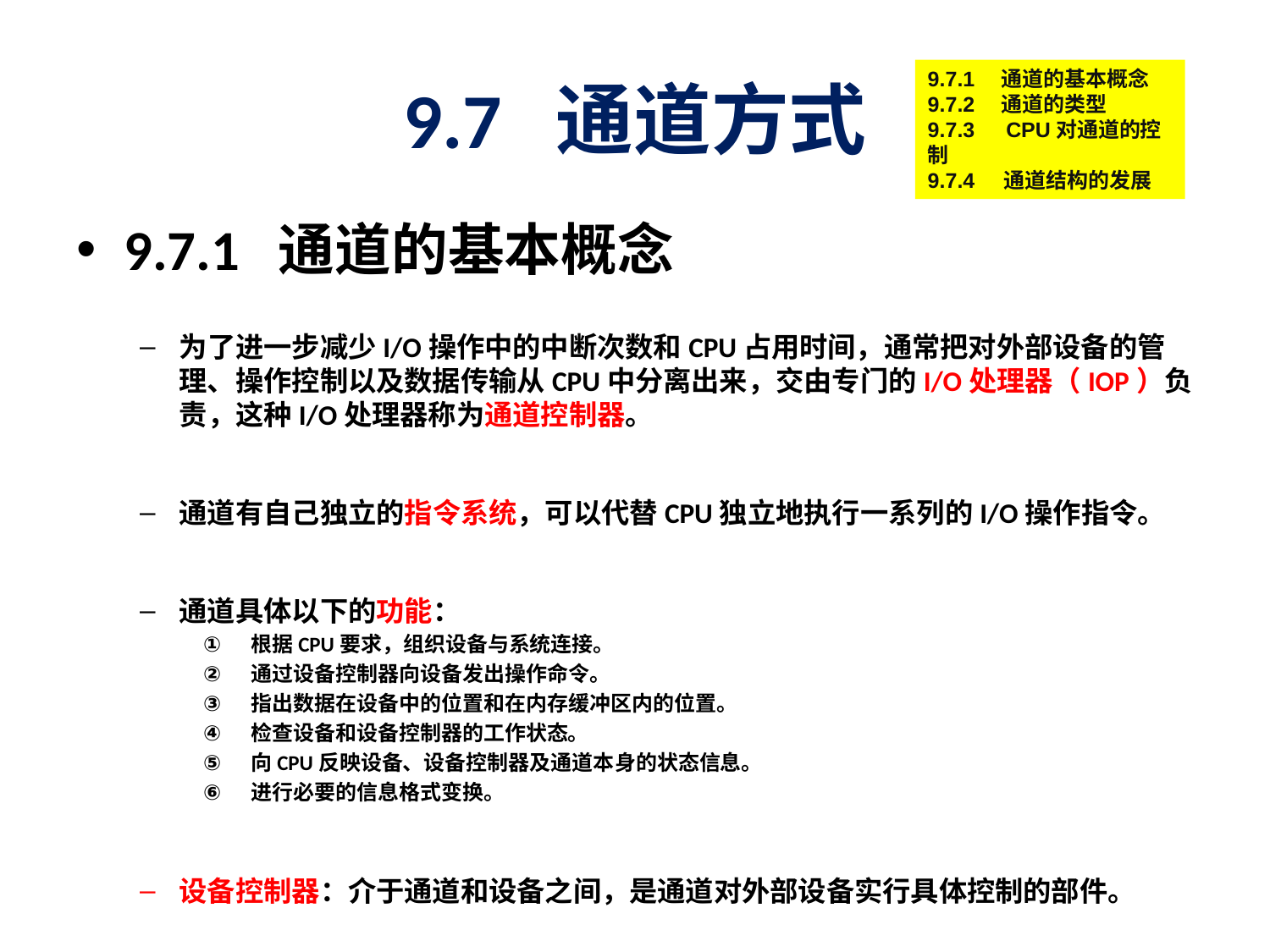

# 9.7  通道方式
9.7.1　通道的基本概念
9.7.2　通道的类型
9.7.3　CPU对通道的控制
9.7.4    通道结构的发展
9.7.1  通道的基本概念

为了进一步减少I/O操作中的中断次数和CPU占用时间，通常把对外部设备的管理、操作控制以及数据传输从CPU中分离出来，交由专门的I/O处理器（IOP）负责，这种I/O处理器称为通道控制器。

通道有自己独立的指令系统，可以代替CPU独立地执行一系列的I/O操作指令。

通道具体以下的功能：
根据CPU要求，组织设备与系统连接。
通过设备控制器向设备发出操作命令。
指出数据在设备中的位置和在内存缓冲区内的位置。
检查设备和设备控制器的工作状态。
向CPU反映设备、设备控制器及通道本身的状态信息。
进行必要的信息格式变换。

设备控制器：介于通道和设备之间，是通道对外部设备实行具体控制的部件。